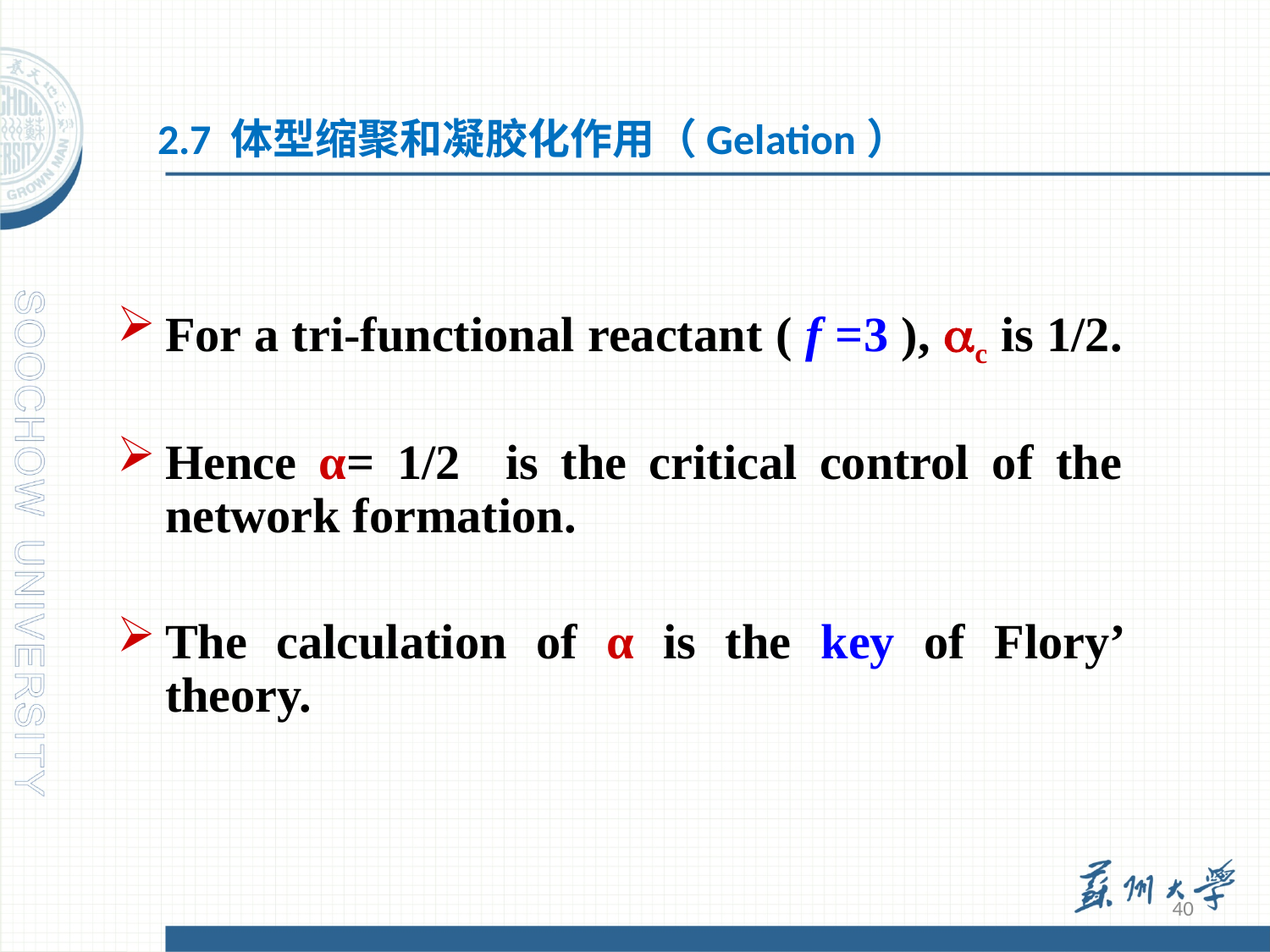

2.7 体型缩聚和凝胶化作用（Gelation）

For a tri-functional reactant ( f =3 ), αc is 1/2.

Hence α= 1/2  is the critical control of the network formation.

The calculation of α is the key of Flory’ theory.
40